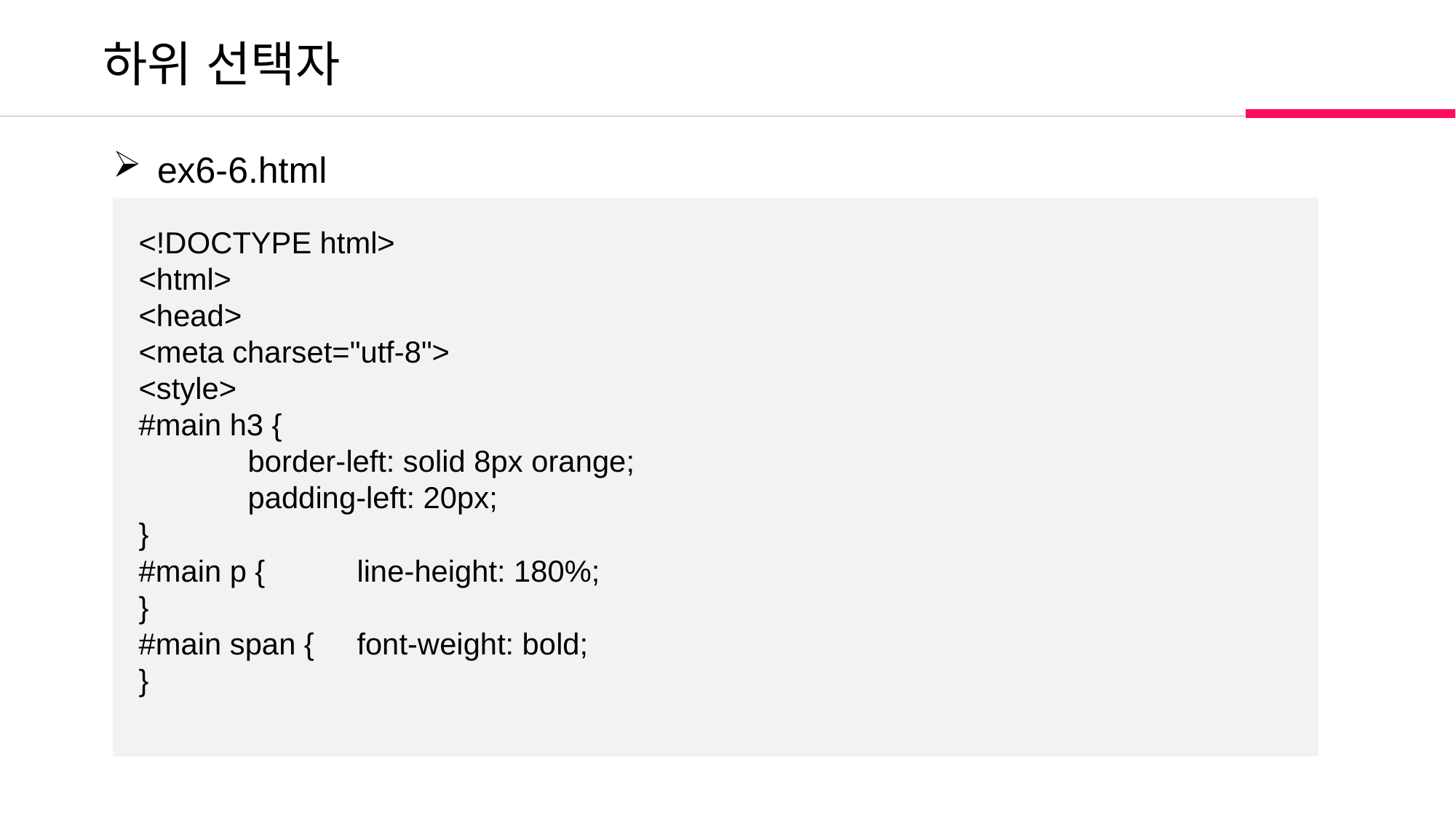

하위 선택자

 ex6-6.html
<!DOCTYPE html>
<html>
<head>
<meta charset="utf-8">
<style>
#main h3 {
	border-left: solid 8px orange;
	padding-left: 20px;
}
#main p {	line-height: 180%;
}
#main span {	font-weight: bold;
}